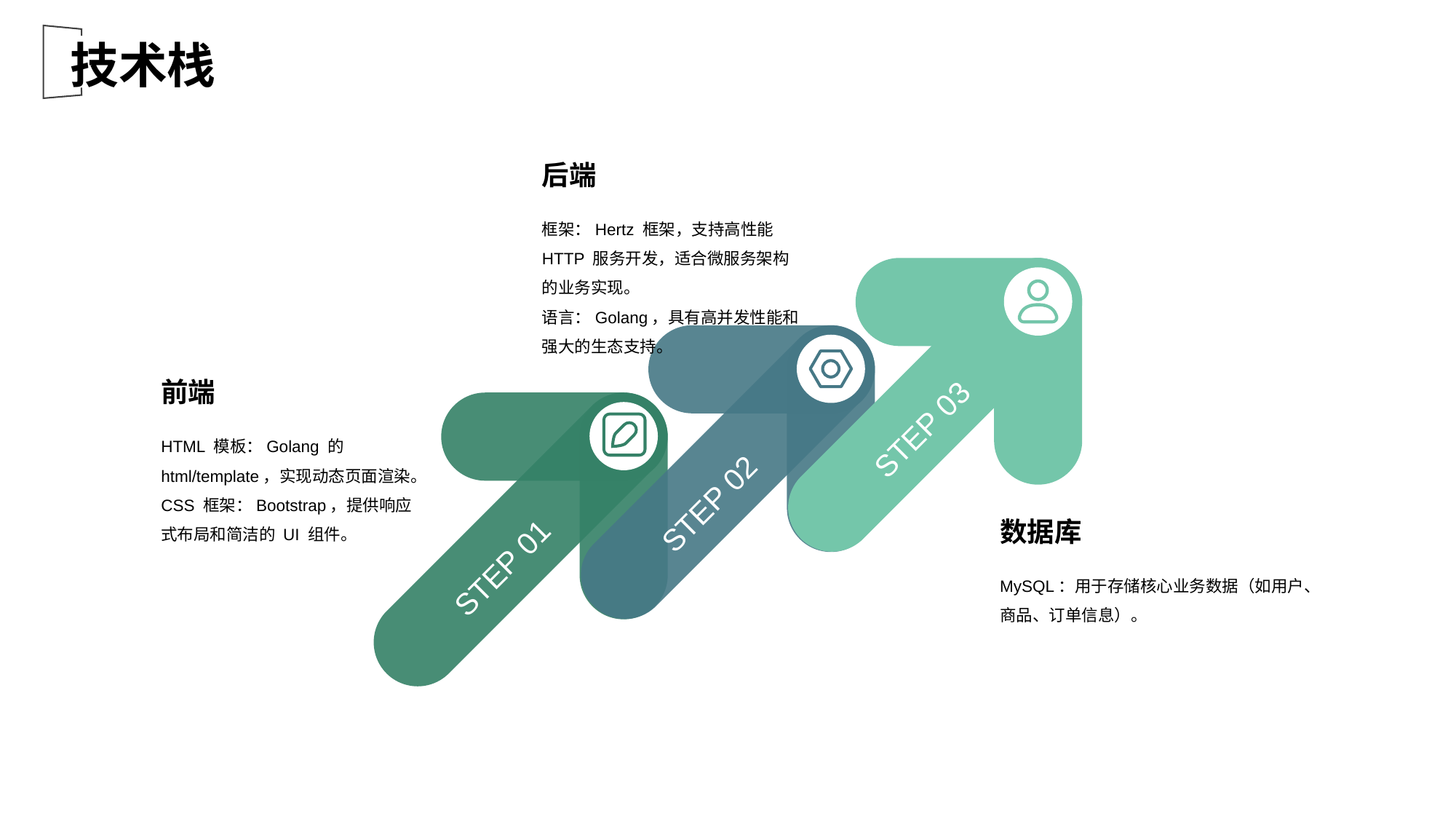

技术栈
后端
框架：Hertz 框架，支持高性能 HTTP 服务开发，适合微服务架构的业务实现。
语言：Golang，具有高并发性能和强大的生态支持。

前端

STEP 03

HTML 模板：Golang 的 html/template，实现动态页面渲染。
CSS 框架：Bootstrap，提供响应式布局和简洁的 UI 组件。

STEP 02
数据库

STEP 01
MySQL：用于存储核心业务数据（如用户、商品、订单信息）。